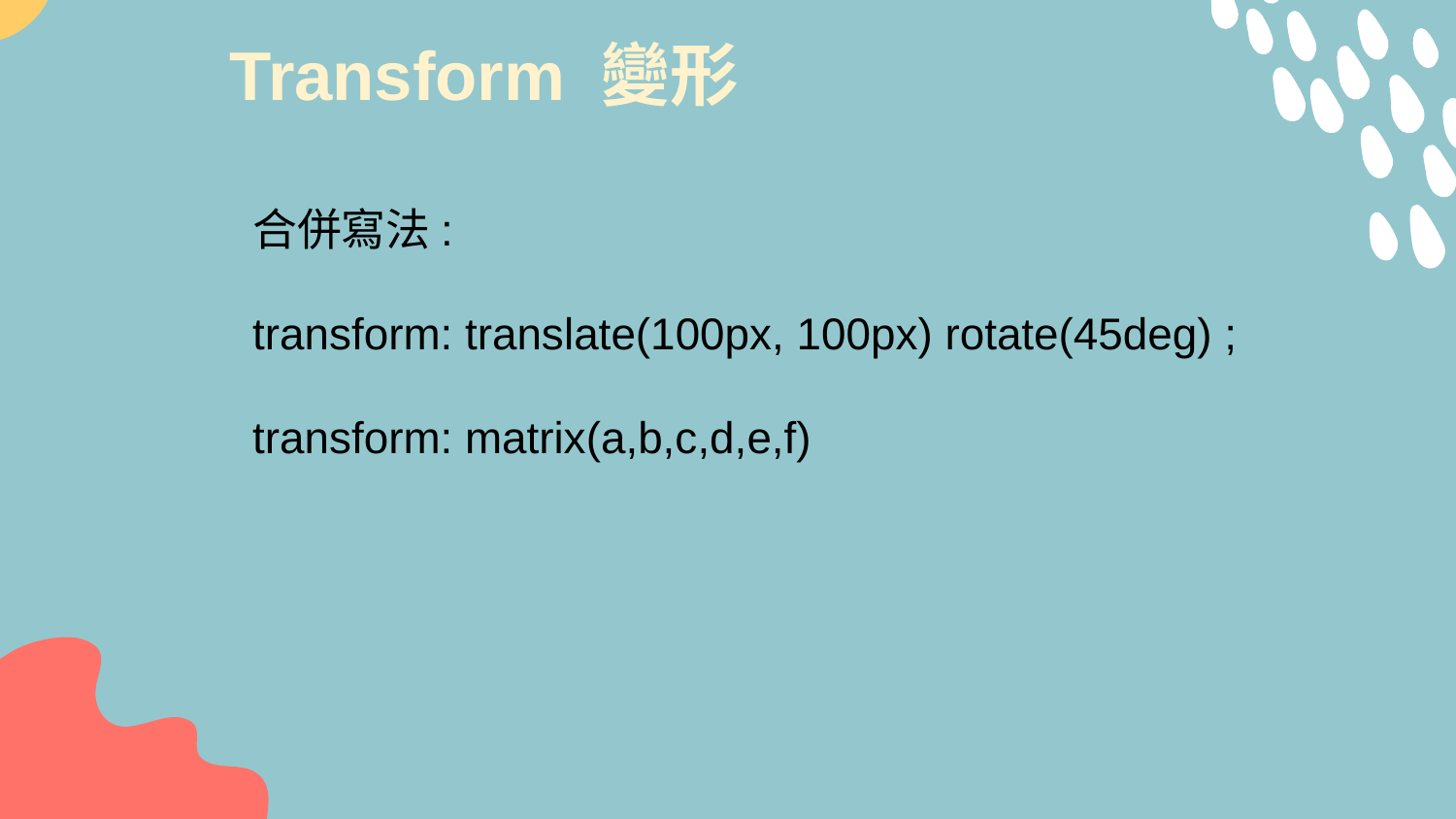

# Transform 變形

合併寫法:
transform: translate(100px, 100px) rotate(45deg) ;
transform: matrix(a,b,c,d,e,f)